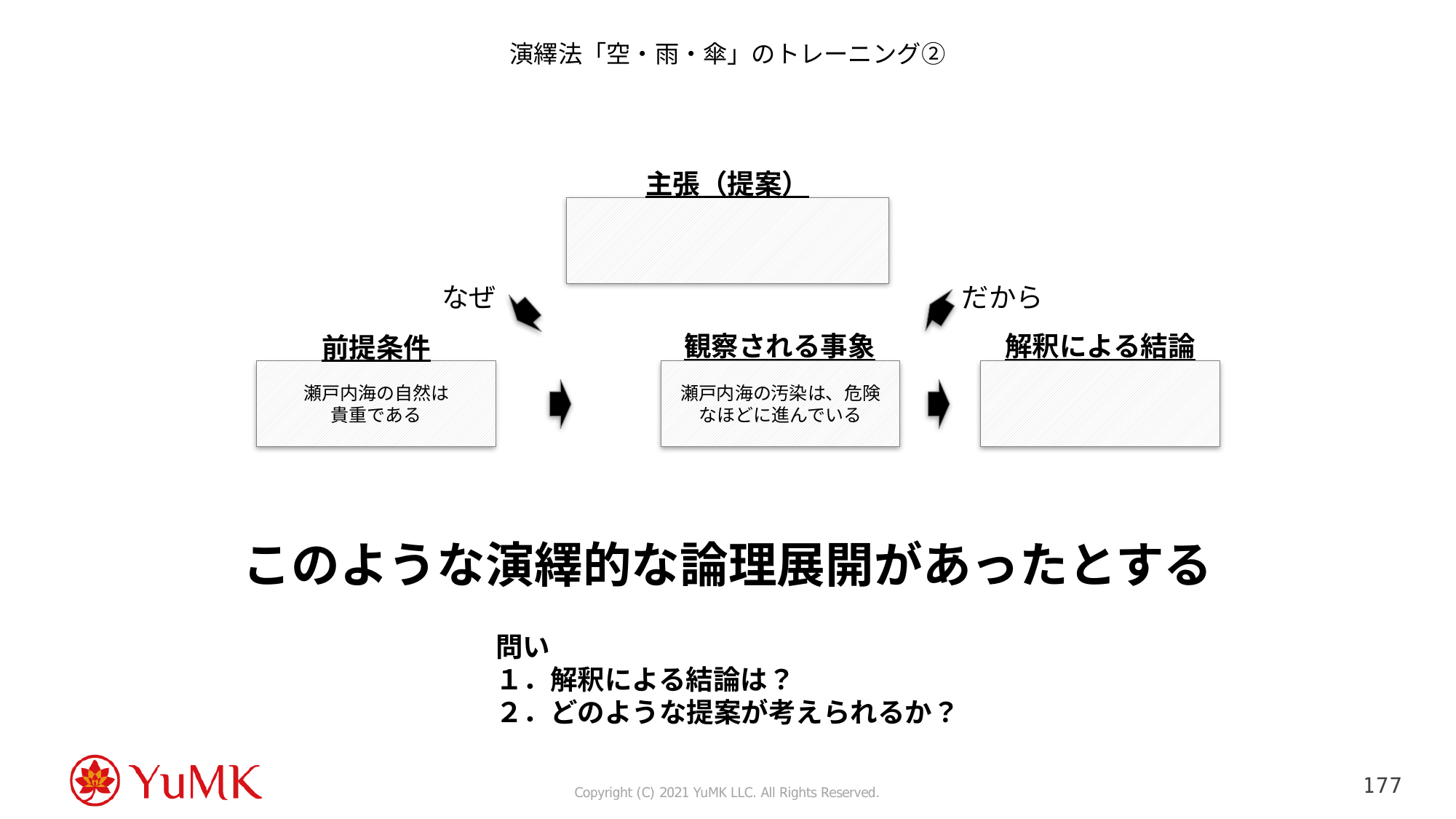

# 演繹法「空・雨・傘」のトレーニング②

主張（提案）

だから
なぜ

観察される事象
解釈による結論
前提条件
瀬戸内海の自然は
貴重である
瀬戸内海の汚染は、危険なほどに進んでいる

このような演繹的な論理展開があったとする
問い
１．解釈による結論は？
２．どのような提案が考えられるか？
177